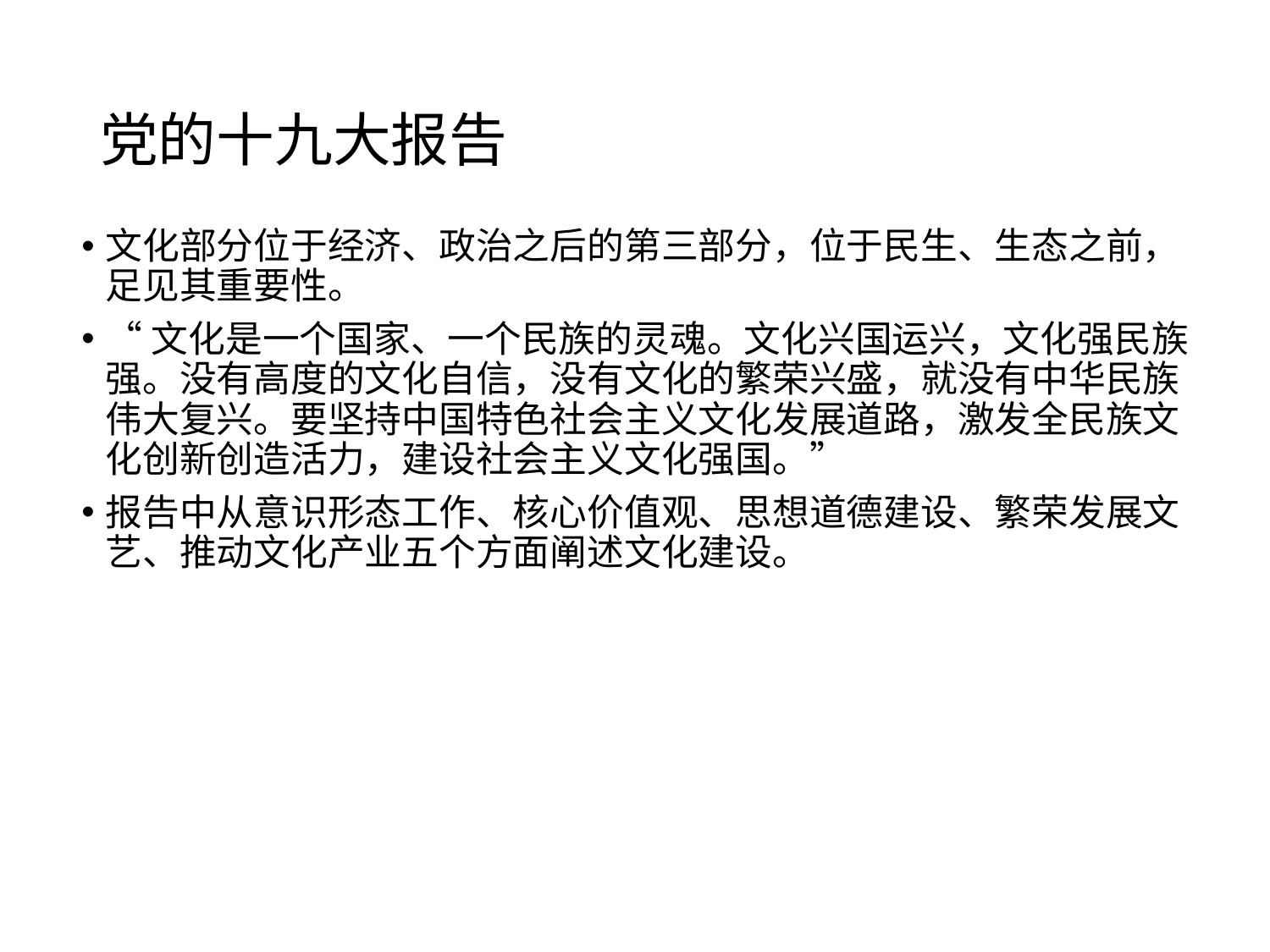

# 党的十九大报告
文化部分位于经济、政治之后的第三部分，位于民生、生态之前，足见其重要性。
“文化是一个国家、一个民族的灵魂。文化兴国运兴，文化强民族强。没有高度的文化自信，没有文化的繁荣兴盛，就没有中华民族伟大复兴。要坚持中国特色社会主义文化发展道路，激发全民族文化创新创造活力，建设社会主义文化强国。”
报告中从意识形态工作、核心价值观、思想道德建设、繁荣发展文艺、推动文化产业五个方面阐述文化建设。